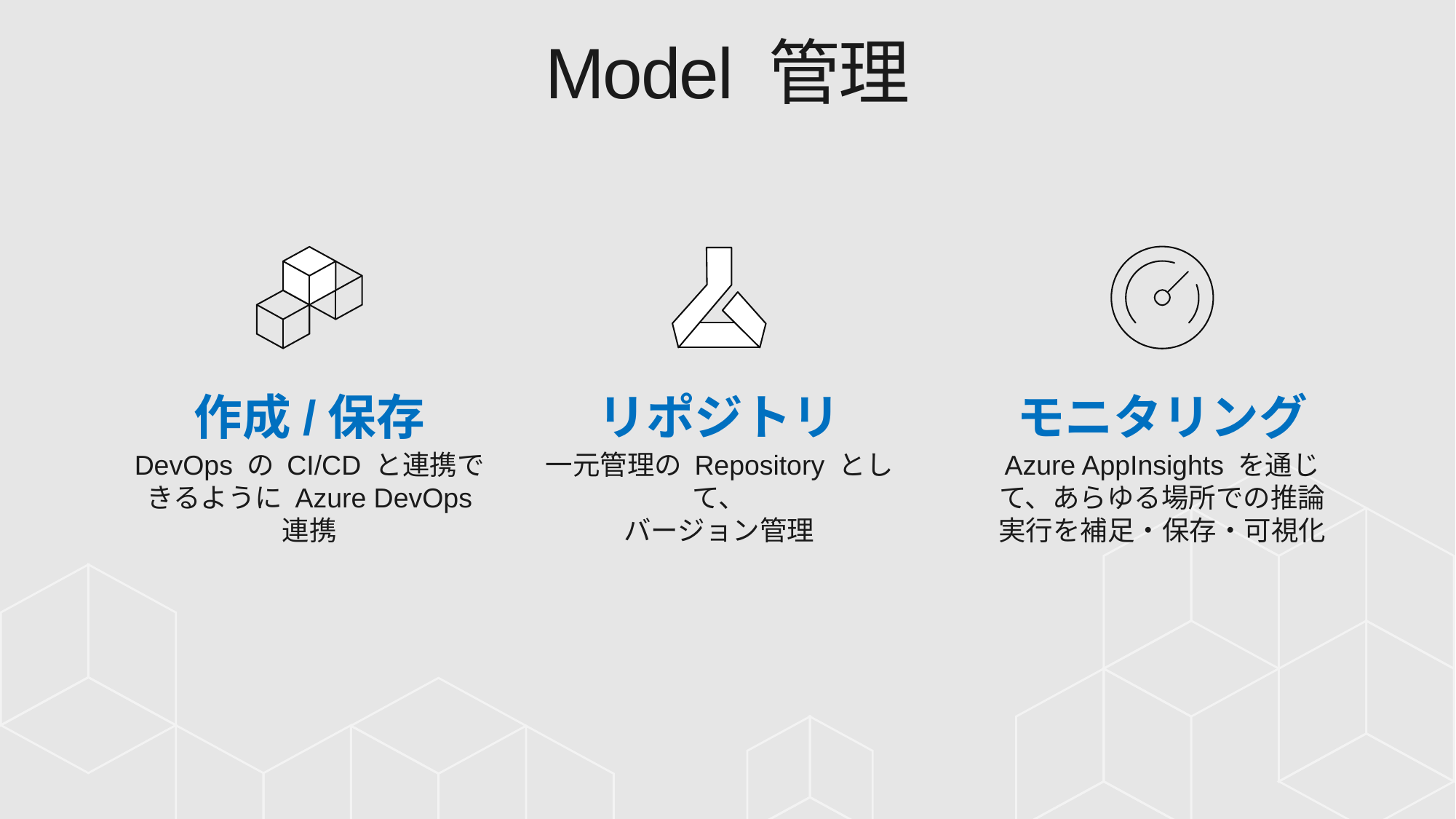

# Model 管理

作成/保存
DevOps の CI/CD と連携できるように Azure DevOps 連携
リポジトリ
一元管理の Repository として、
バージョン管理
モニタリング
Azure AppInsights を通じて、あらゆる場所での推論実行を補足・保存・可視化